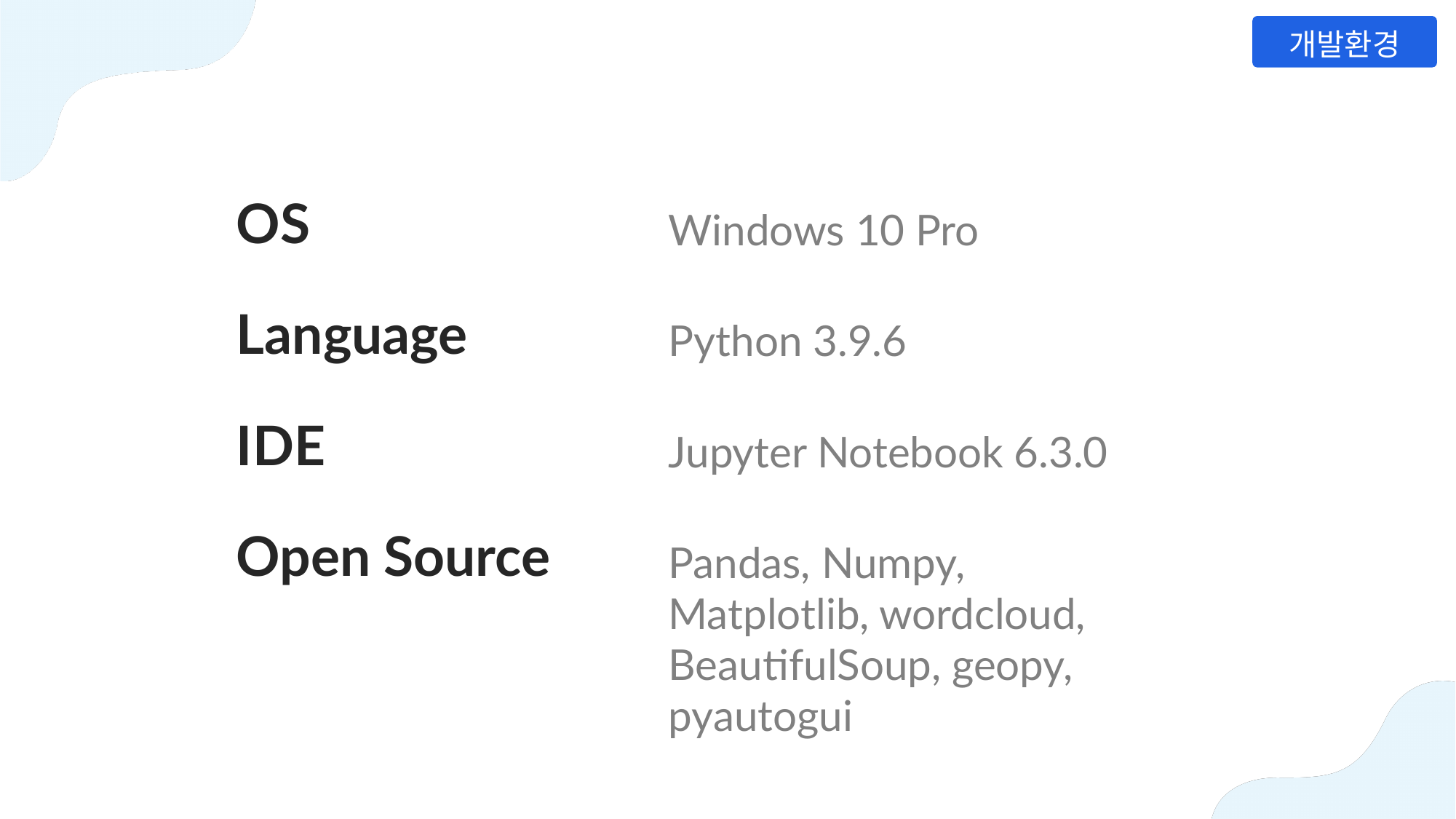

개발환경
OS
Windows 10 Pro
Language
Python 3.9.6
IDE
Jupyter Notebook 6.3.0
Open Source
Pandas, Numpy,
Matplotlib, wordcloud,
BeautifulSoup, geopy,
pyautogui